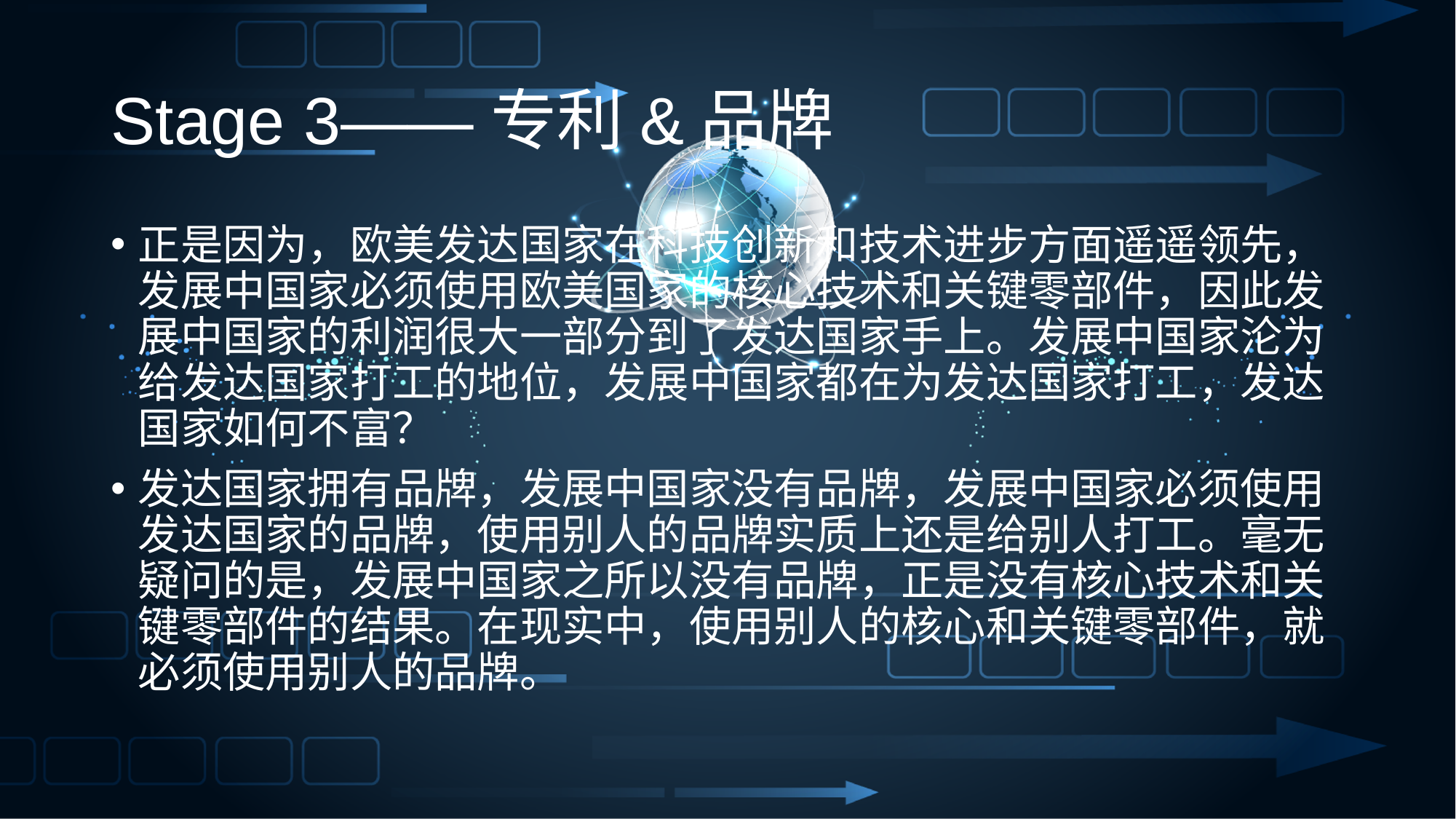

# Stage 3——专利&品牌
正是因为，欧美发达国家在科技创新和技术进步方面遥遥领先，发展中国家必须使用欧美国家的核心技术和关键零部件，因此发展中国家的利润很大一部分到了发达国家手上。发展中国家沦为给发达国家打工的地位，发展中国家都在为发达国家打工，发达国家如何不富？
发达国家拥有品牌，发展中国家没有品牌，发展中国家必须使用发达国家的品牌，使用别人的品牌实质上还是给别人打工。毫无疑问的是，发展中国家之所以没有品牌，正是没有核心技术和关键零部件的结果。在现实中，使用别人的核心和关键零部件，就必须使用别人的品牌。